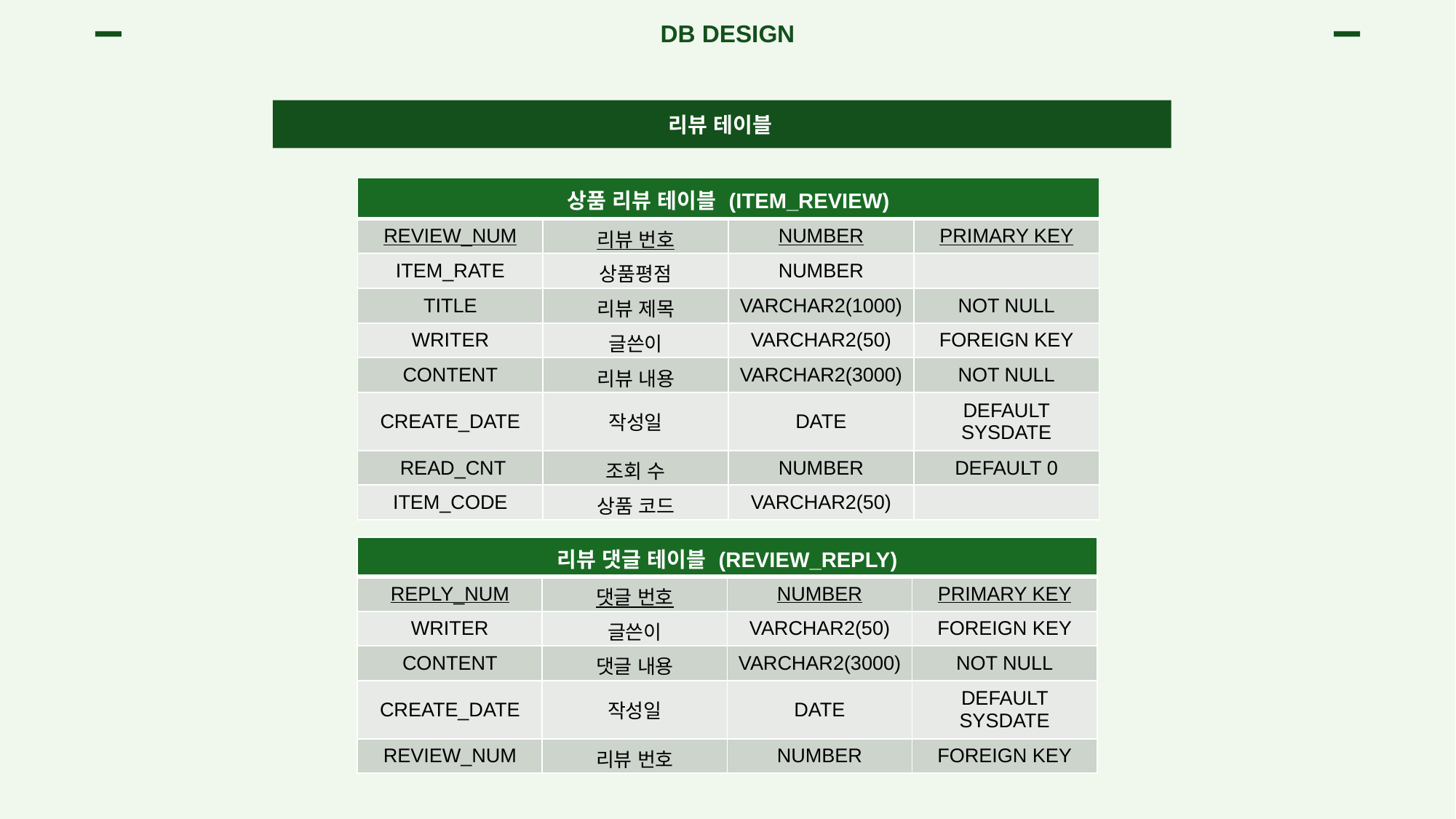

DB DESIGN

리뷰 테이블
| 상품 리뷰 테이블 (ITEM\_REVIEW) |  |  |  |
| --- | --- | --- | --- |
| REVIEW\_NUM | 리뷰 번호 | NUMBER | PRIMARY KEY |
| ITEM\_RATE | 상품평점 | NUMBER |  |
| TITLE | 리뷰 제목 | VARCHAR2(1000) | NOT NULL |
| WRITER | 글쓴이 | VARCHAR2(50) | FOREIGN KEY |
| CONTENT | 리뷰 내용 | VARCHAR2(3000) | NOT NULL |
| CREATE\_DATE | 작성일 | DATE | DEFAULT SYSDATE |
| READ\_CNT | 조회 수 | NUMBER | DEFAULT 0 |
| ITEM\_CODE | 상품 코드 | VARCHAR2(50) |  |
| 리뷰 댓글 테이블 (REVIEW\_REPLY) |  |  |  |
| --- | --- | --- | --- |
| REPLY\_NUM | 댓글 번호 | NUMBER | PRIMARY KEY |
| WRITER | 글쓴이 | VARCHAR2(50) | FOREIGN KEY |
| CONTENT | 댓글 내용 | VARCHAR2(3000) | NOT NULL |
| CREATE\_DATE | 작성일 | DATE | DEFAULT SYSDATE |
| REVIEW\_NUM | 리뷰 번호 | NUMBER | FOREIGN KEY |